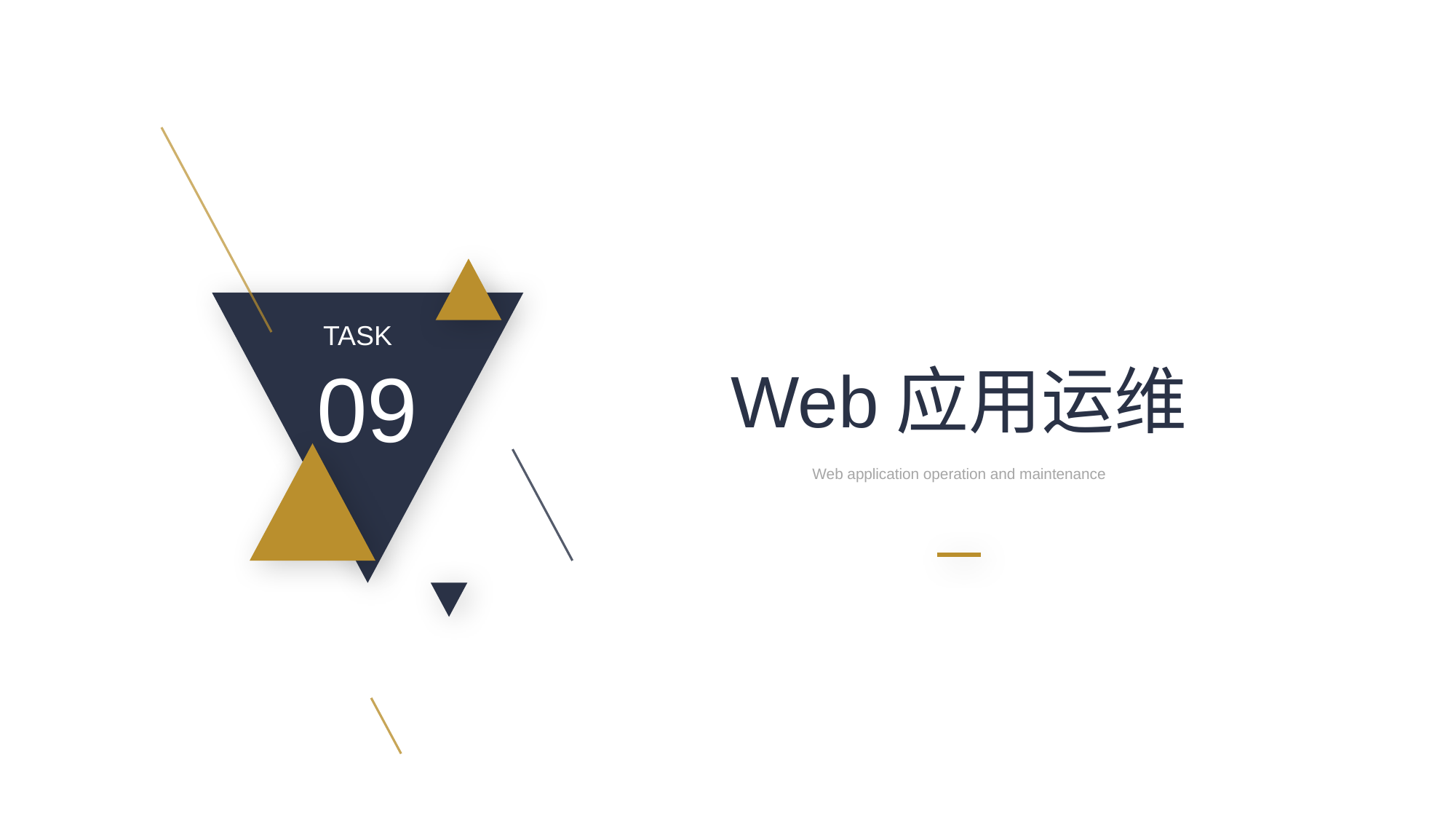

TASK
09
Web应用运维

Web application operation and maintenance